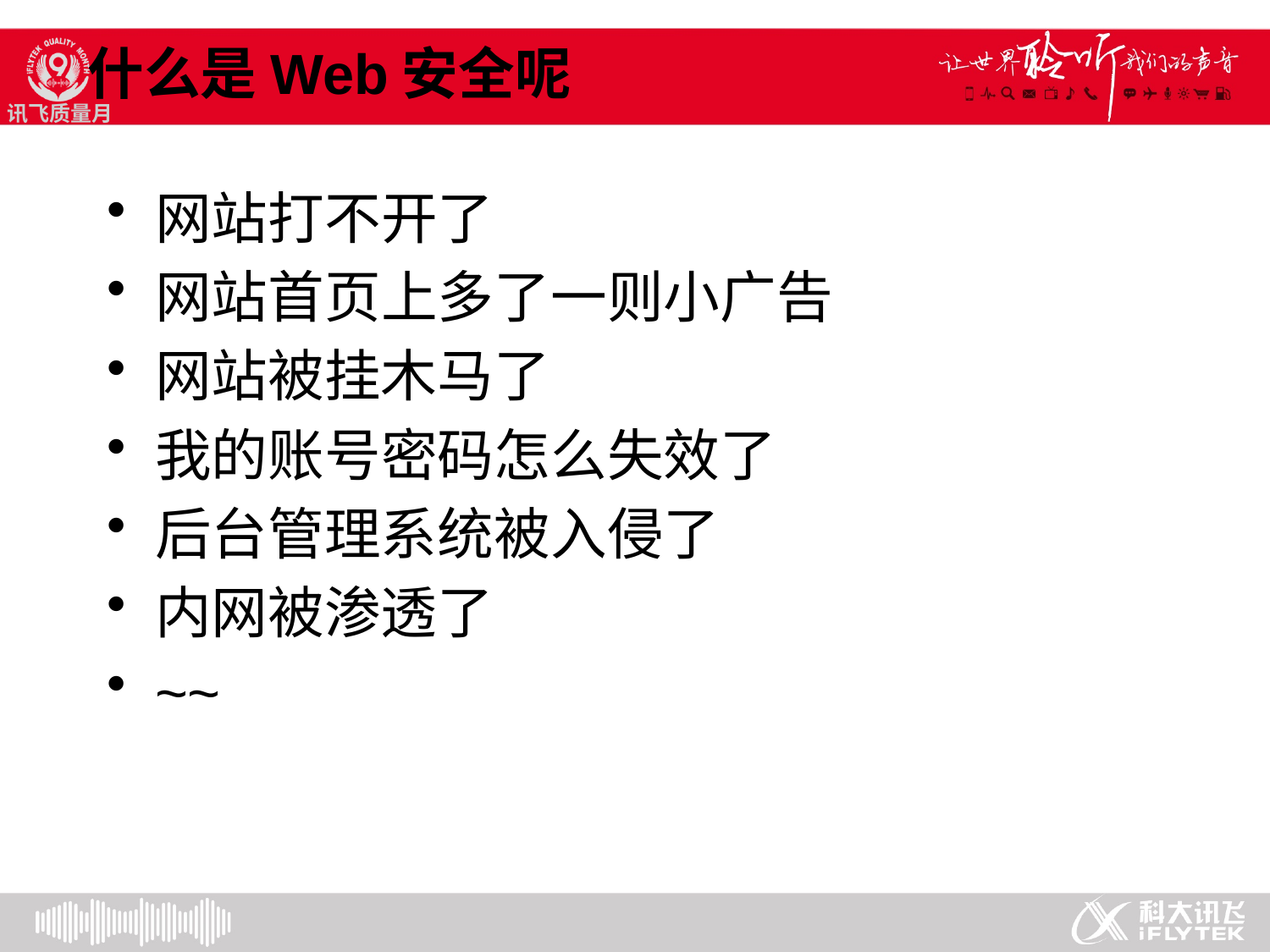

什么是Web安全呢
网站打不开了
网站首页上多了一则小广告
网站被挂木马了
我的账号密码怎么失效了
后台管理系统被入侵了
内网被渗透了
~~